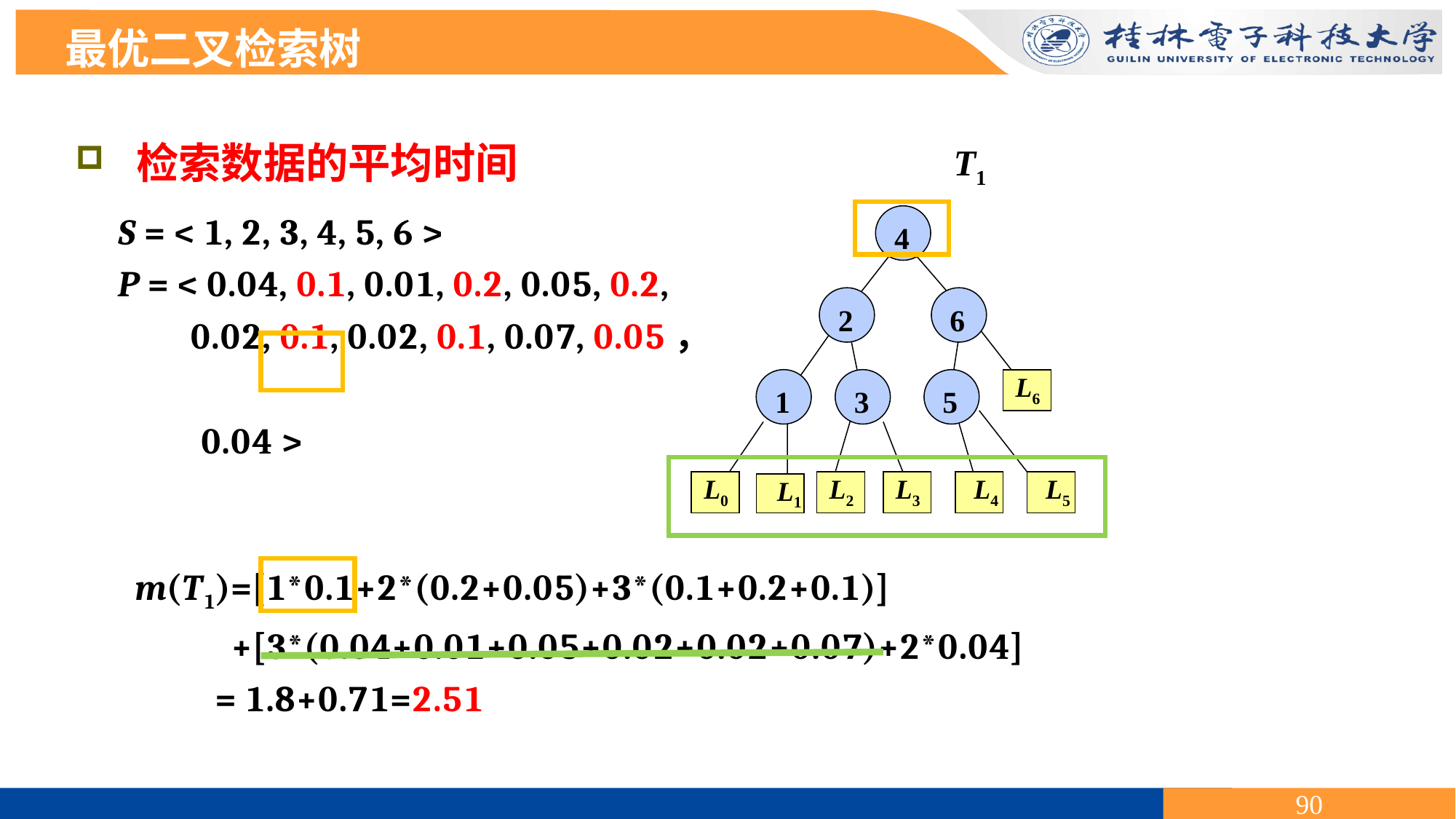

最优二叉检索树
 检索数据的平均时间

T1

4
2
 6
1
3
 5
  L6
  L0
  L2
  L3
   L4
   L5
   L1

S = < 1, 2, 3, 4, 5, 6 >
P = < 0.04, 0.1, 0.01, 0.2, 0.05, 0.2,
         0.02, 0.1, 0.02, 0.1, 0.07, 0.05，
         0.04 >

m(T1)=[1*0.1+2*(0.2+0.05)+3*(0.1+0.2+0.1)]
            +[3*(0.04+0.01+0.05+0.02+0.02+0.07)+2*0.04]
          = 1.8+0.71=2.51